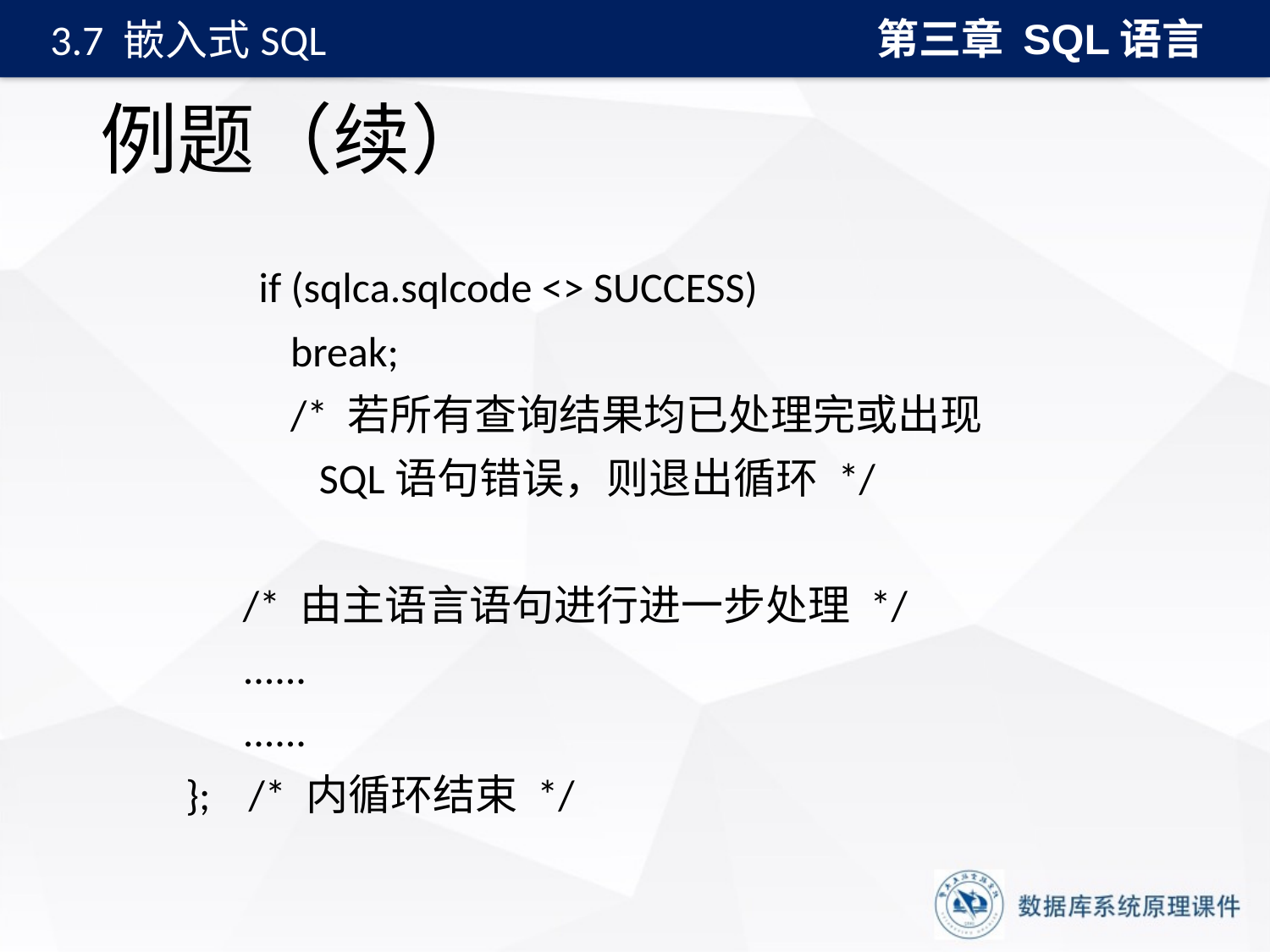

第三章 SQL语言
3.7 嵌入式SQL
# 例题（续）
 		if (sqlca.sqlcode <> SUCCESS)
                    break;
                    /* 若所有查询结果均已处理完或出现
                       SQL语句错误，则退出循环 */

               /* 由主语言语句进行进一步处理 */
               ......
               ......
         };    /* 内循环结束 */